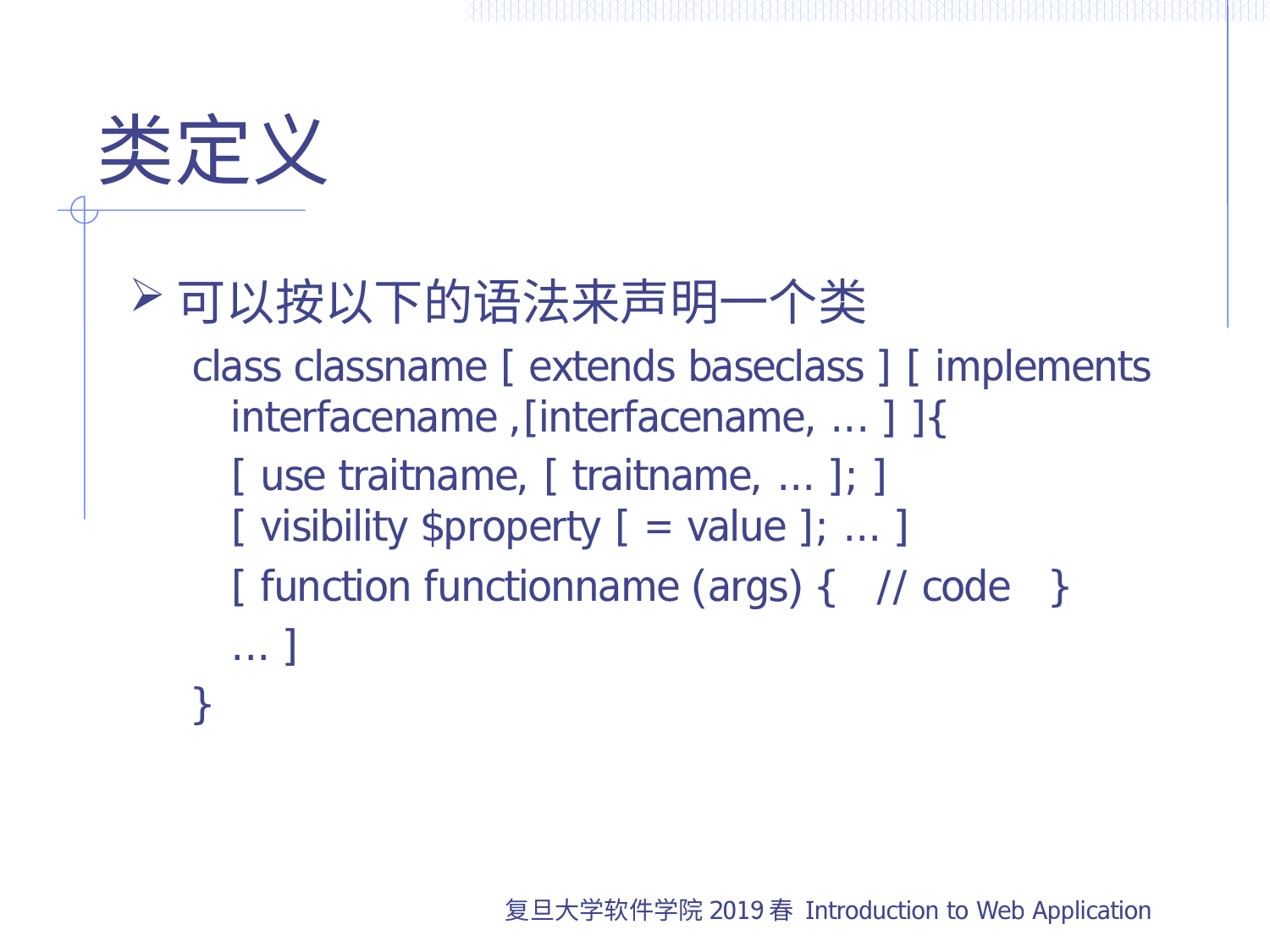

# 类定义
可以按以下的语法来声明一个类
class classname [ extends baseclass ] [ implements
   interfacename ,[interfacename, ... ] ]{
   [ use traitname, [ traitname, ... ]; ]
   [ visibility $property [ = value ]; ... ]
   [ function functionname (args) {   // code   }
   ... ]
}